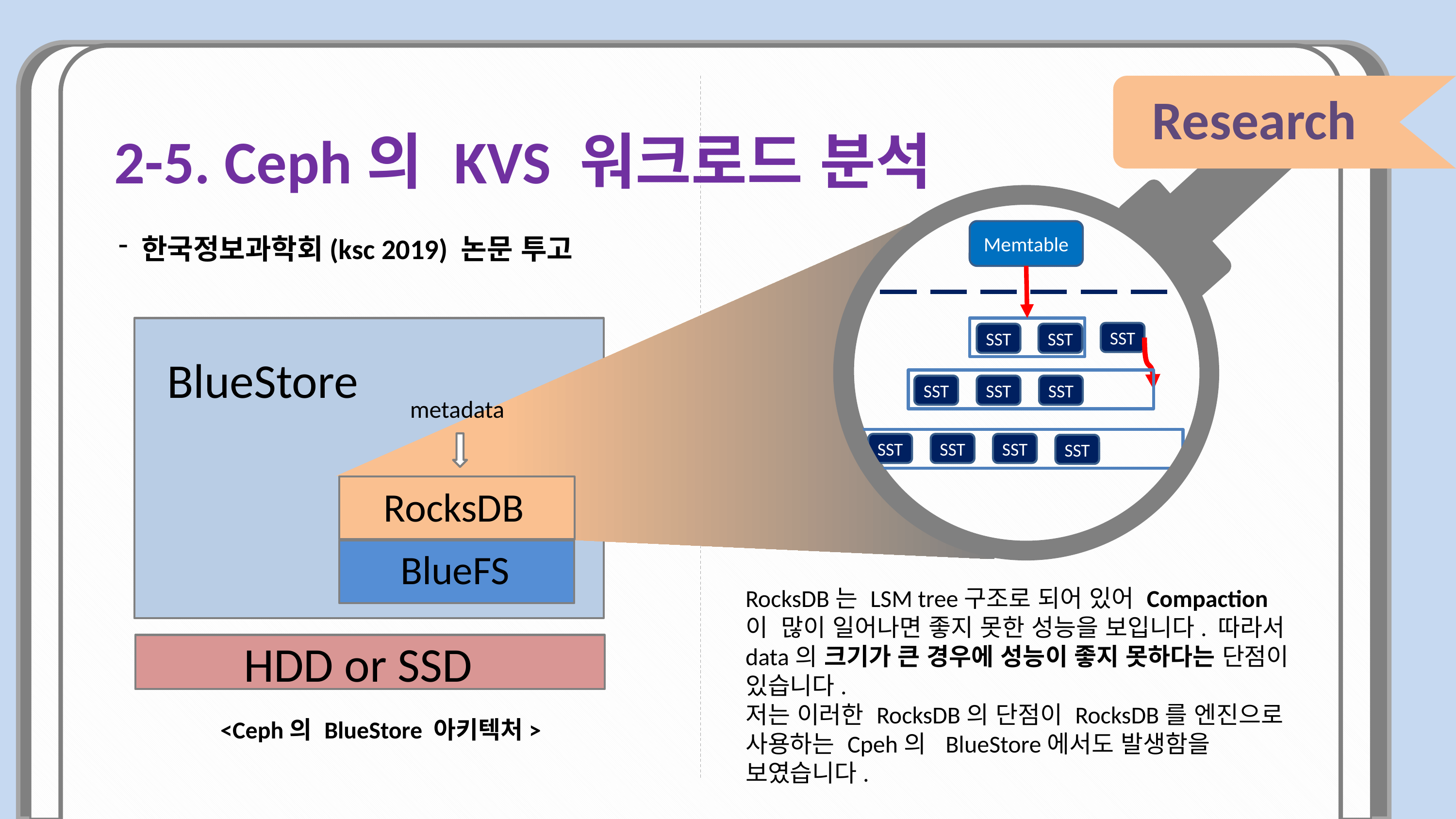

Research

2-5. Ceph의 KVS 워크로드 분석

Memtable

SST
SST
SST

SST
SST
SST

SST
SST
SST
SST

한국정보과학회(ksc 2019) 논문 투고

BlueStore
metadata

RocksDB
BlueFS

RocksDB는 LSM tree구조로 되어 있어 Compaction이  많이 일어나면 좋지 못한 성능을 보입니다. 따라서 data의 크기가 큰 경우에 성능이 좋지 못하다는 단점이 있습니다.
저는 이러한 RocksDB의 단점이 RocksDB를 엔진으로 사용하는 Cpeh의  BlueStore에서도 발생함을 보였습니다.
HDD or SSD

<Ceph의 BlueStore 아키텍처>